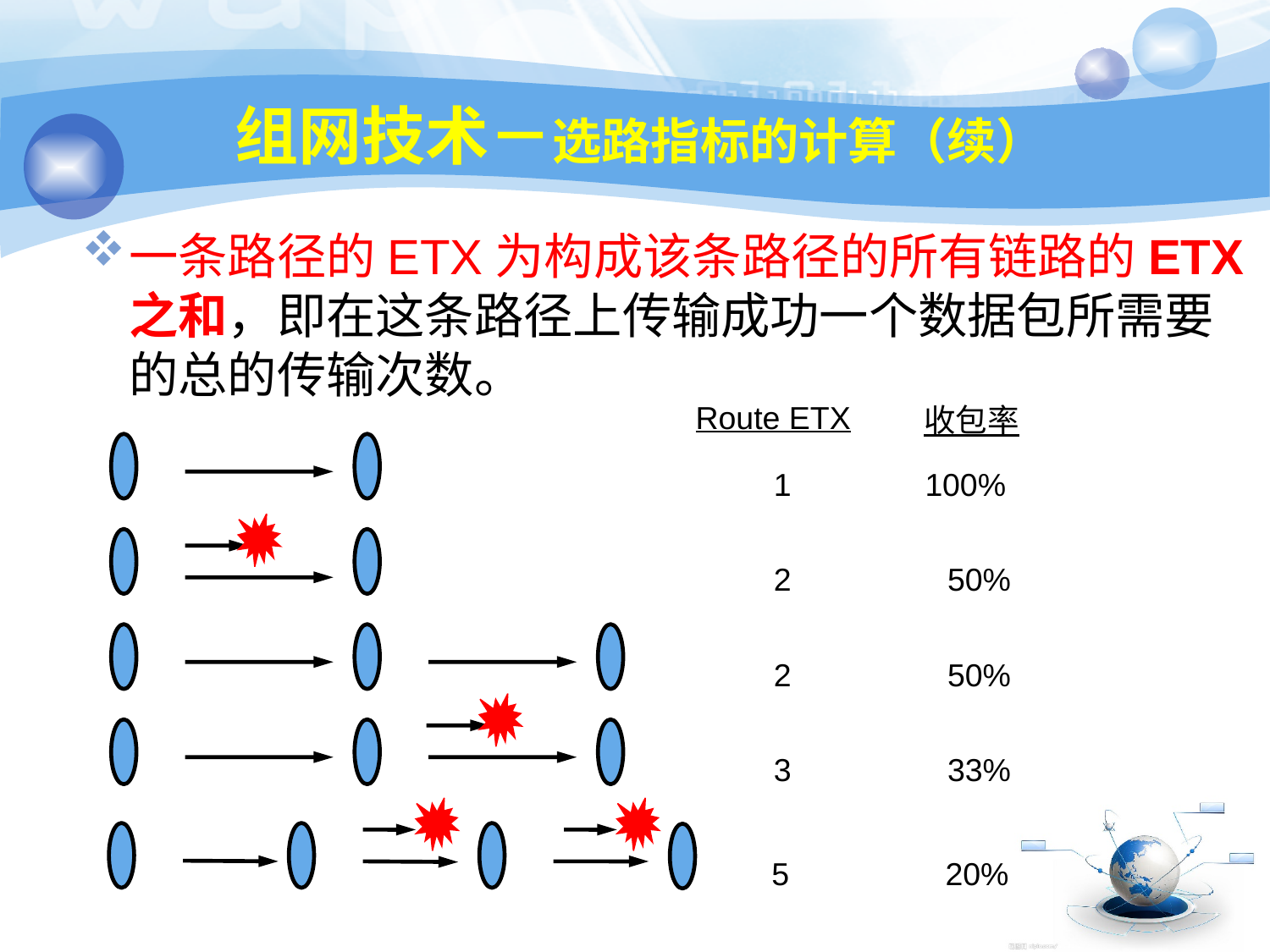

# 组网技术－选路指标的计算（续）
一条路径的ETX为构成该条路径的所有链路的ETX之和，即在这条路径上传输成功一个数据包所需要的总的传输次数。

Route ETX
收包率

1
100%

2
50%

2
50%

3
33%

5
20%